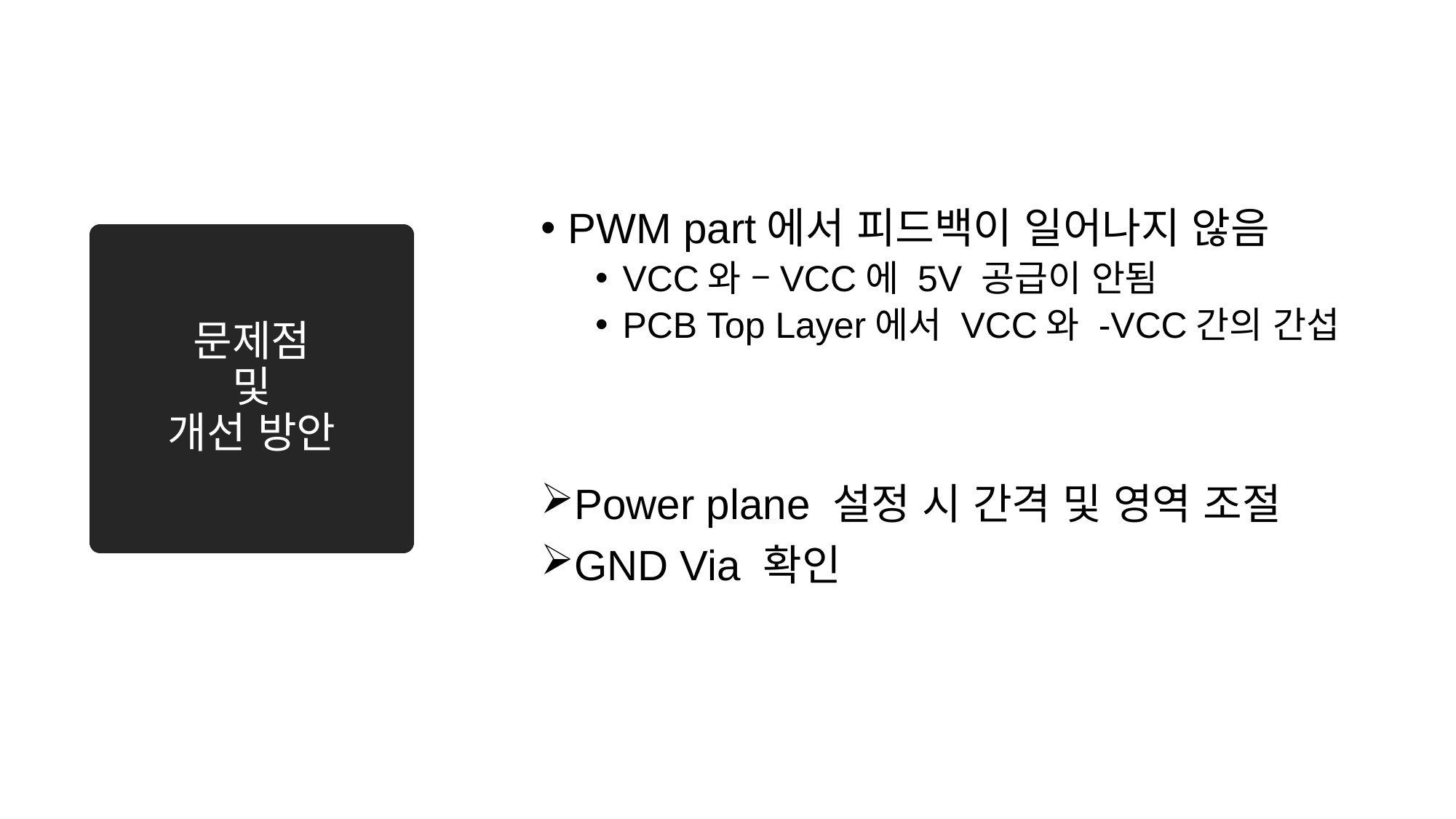

PWM part에서 피드백이 일어나지 않음
VCC와 –VCC에 5V 공급이 안됨
PCB Top Layer에서 VCC와 -VCC간의 간섭

Power plane 설정 시 간격 및 영역 조절
GND Via 확인

# 문제점 및 개선 방안